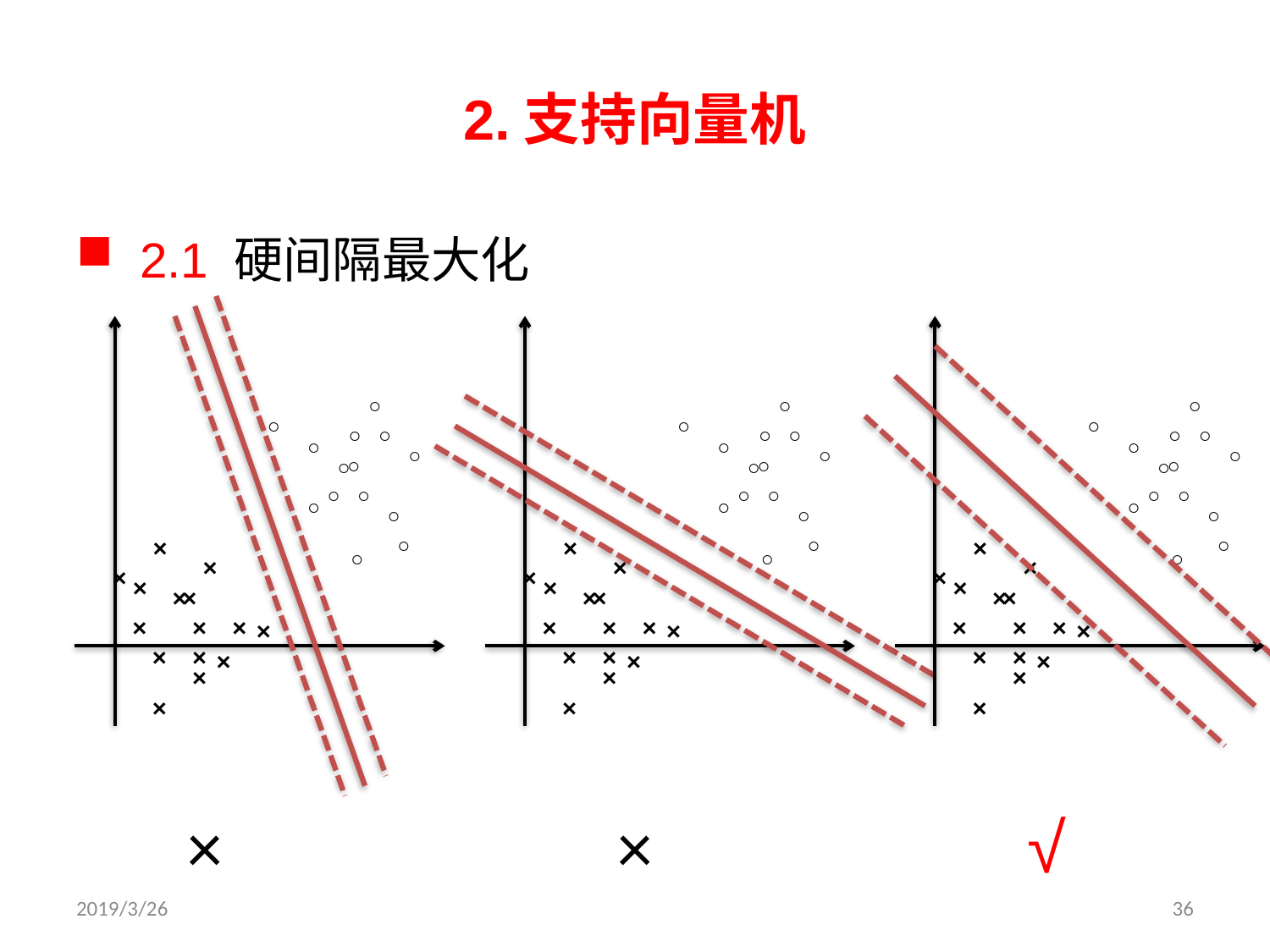

# 2.支持向量机
2.1 硬间隔最大化

○
○
○
○
○
○
○
○
○
○
○
○
○
○
○
○
○
○
○
○
○
○
○
○
○
○
○
○
○
○
○
○
○
○
○
○
×
○
×
○
×
○
○
○
○
×
×
×
×
×
×
×
×
×
×
×
×
×
×
×
×
×
×
×
×
×
×
×
×
×
×
×
×
×
×
×
×
×
×
×
×
×
×
×
×
×
×
×
×
√
2019/3/26
36